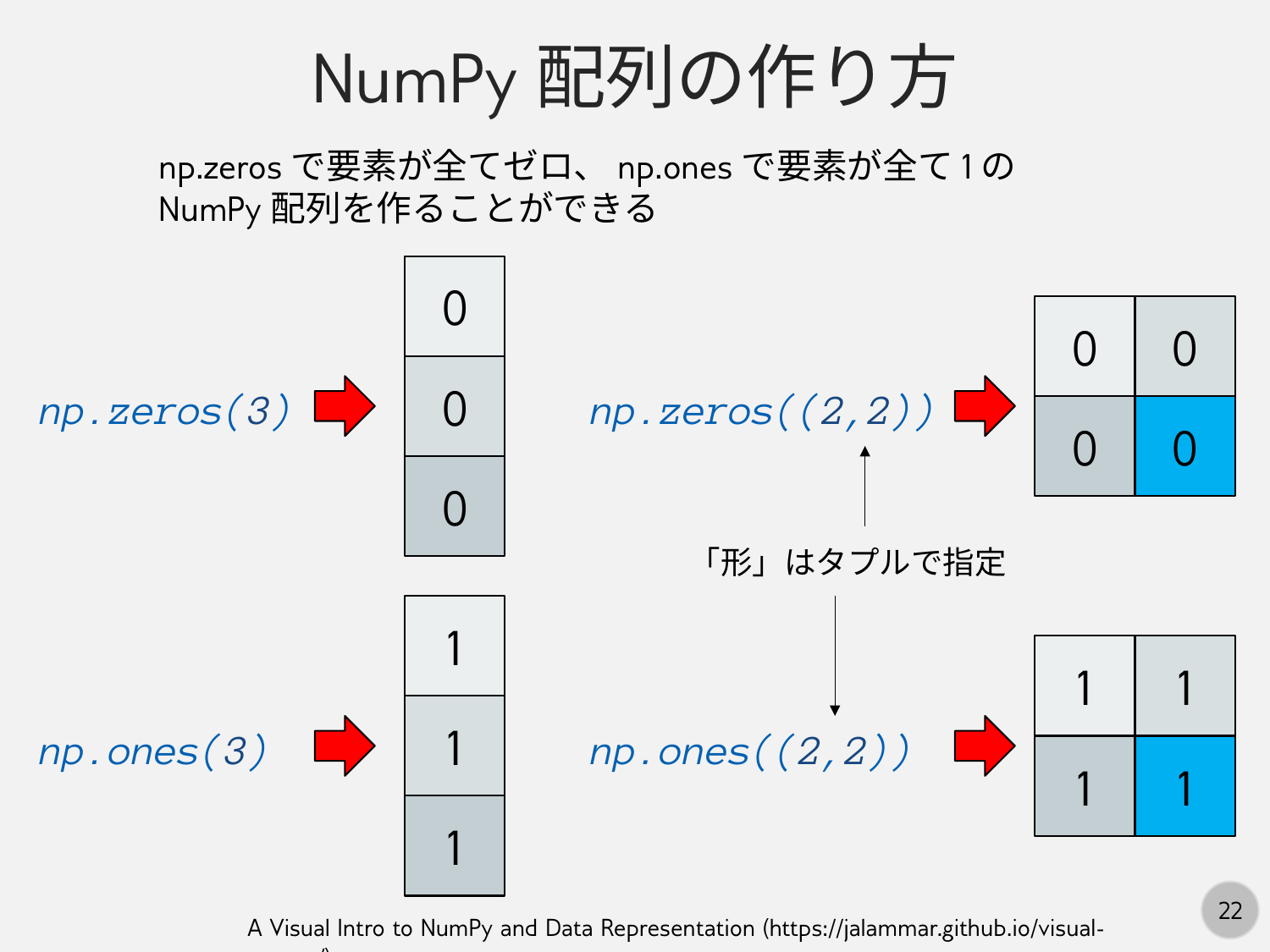

NumPy配列の作り方
np.zerosで要素が全てゼロ、np.onesで要素が全て1の
NumPy配列を作ることができる
0
0
0
0
np.zeros(3)

np.zeros((2,2))

0
0
0
「形」はタプルで指定
1
1
1
1
np.ones(3)

np.ones((2,2))

1
1
1
A Visual Intro to NumPy and Data Representation (https://jalammar.github.io/visual-numpy/)